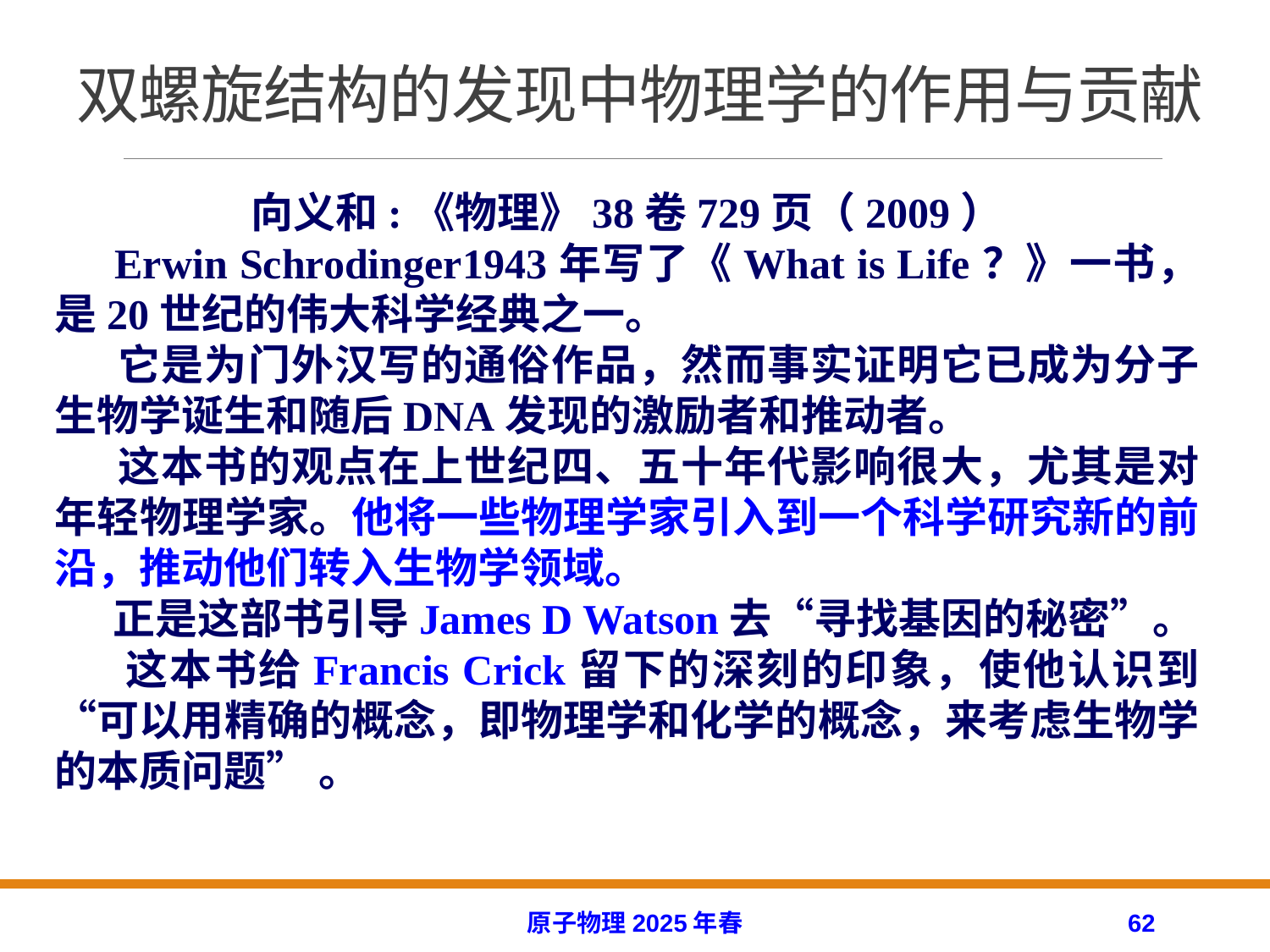

# 双螺旋结构的发现中物理学的作用与贡献
向义和:《物理》38卷729页（2009）
     Erwin Schrodinger1943年写了《What is Life？》一书，是20世纪的伟大科学经典之一。
     它是为门外汉写的通俗作品，然而事实证明它已成为分子生物学诞生和随后DNA发现的激励者和推动者。
     这本书的观点在上世纪四、五十年代影响很大，尤其是对年轻物理学家。他将一些物理学家引入到一个科学研究新的前沿，推动他们转入生物学领域。
     正是这部书引导James D Watson去“寻找基因的秘密”。
     这本书给Francis Crick留下的深刻的印象，使他认识到“可以用精确的概念，即物理学和化学的概念，来考虑生物学的本质问题” 。
原子物理2025年春
62